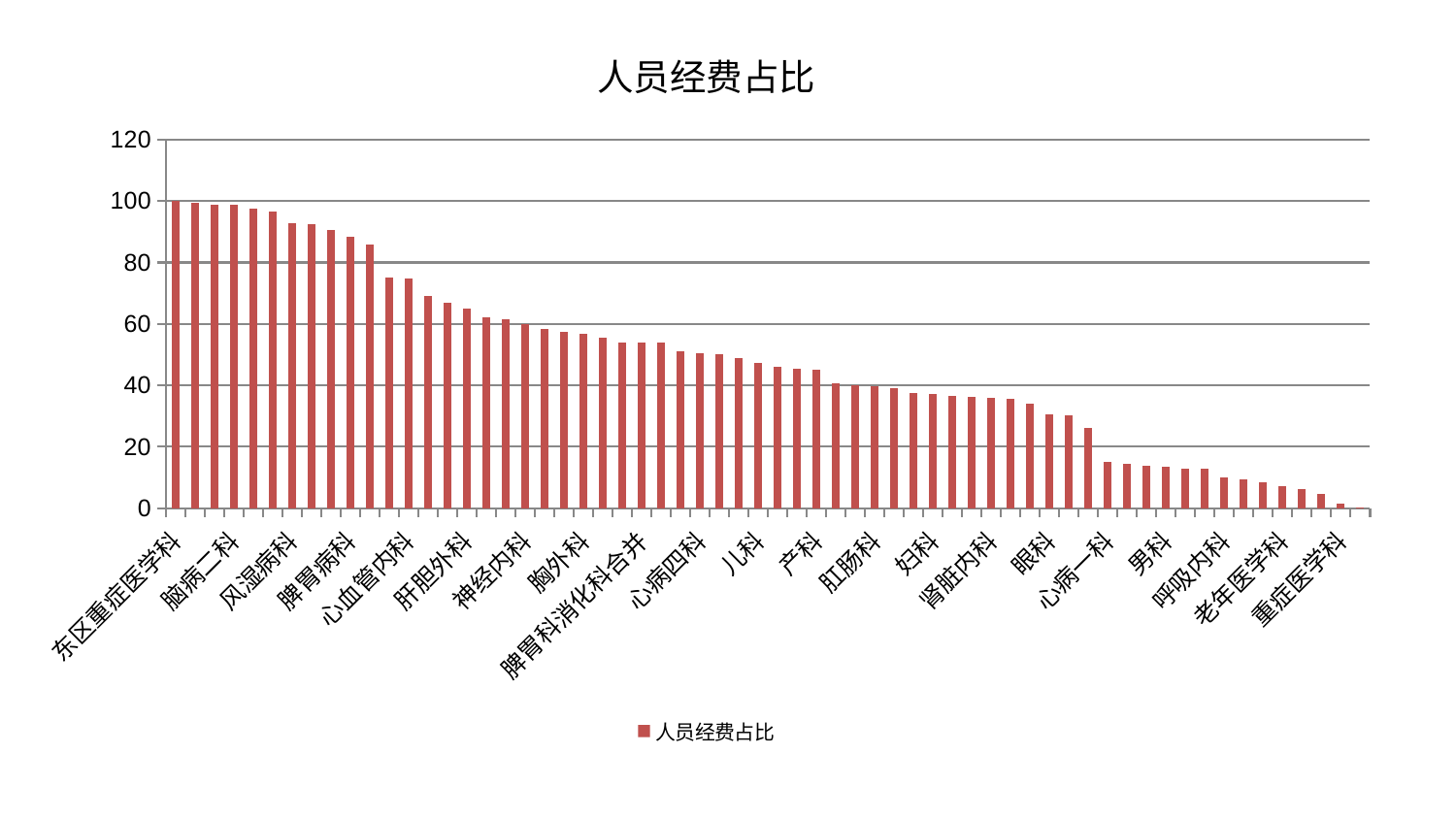

### Chart: 人员经费占比

| Category | 人员经费占比 |
|---|---|
| 东区重症医学科 | 100.0 |
| 普通外科 | 99.3199173208271 |
| 医院 | 98.82723234055597 |
| 脑病二科 | 98.78565586715618 |
| 周围血管科 | 97.60864398417185 |
| 血液科 | 96.45942465264051 |
| 风湿病科 | 92.85810169410145 |
| 小儿推拿科 | 92.52099635540496 |
| 皮肤科 | 90.47409617540094 |
| 脾胃病科 | 88.27584596643457 |
| 心病三科 | 85.92510301584977 |
| 微创骨科 | 75.03478026748614 |
| 心血管内科 | 74.64373263447203 |
| 身心医学科 | 69.26300925401189 |
| 东区肾病科 | 66.79155604698839 |
| 肝胆外科 | 65.16120455243532 |
| 乳腺甲状腺外科 | 62.13531056192368 |
| 综合内科 | 61.64324744003372 |
| 神经内科 | 60.06966052895864 |
| 脑病三科 | 58.30355373533807 |
| 妇二科 | 57.42596916375175 |
| 胸外科 | 56.83084296883073 |
| 西区重症医学科 | 55.44718037502964 |
| 推拿科 | 54.03093881981881 |
| 脾胃科消化科合并 | 53.976827961290844 |
| 内分泌科 | 53.95239639270128 |
| 关节骨科 | 51.0362761922824 |
| 心病四科 | 50.46596779525494 |
| 治未病中心 | 50.046832309309806 |
| 心病二科 | 48.91209637963795 |
| 儿科 | 47.29923843743318 |
| 运动损伤骨科 | 45.95722722879407 |
| 小儿骨科 | 45.34258561296657 |
| 产科 | 45.15715298303822 |
| 针灸科 | 40.774951789676486 |
| 肿瘤内科 | 40.07956411874657 |
| 肛肠科 | 39.634790054540645 |
| 泌尿外科 | 39.14111429405841 |
| 骨科 | 37.66303124270145 |
| 妇科 | 37.152085906923965 |
| 显微骨科 | 36.466695375548134 |
| 康复科 | 36.3385153378631 |
| 肾脏内科 | 35.952824847093545 |
| 妇科妇二科合并 | 35.63182305946497 |
| 美容皮肤科 | 34.02542736084537 |
| 眼科 | 30.61923950611953 |
| 中医经典科 | 30.228233527048815 |
| 脊柱骨科 | 26.069399068998262 |
| 心病一科 | 15.221264111037563 |
| 肝病科 | 14.426502379004454 |
| 脑病一科 | 13.98168780831035 |
| 男科 | 13.609512019911707 |
| 口腔科 | 12.952254725288777 |
| 神经外科 | 12.800928483093628 |
| 呼吸内科 | 10.018483081700102 |
| 创伤骨科 | 9.549624176266015 |
| 肾病科 | 8.487914964097516 |
| 老年医学科 | 7.292824445460893 |
| 消化内科 | 6.168855685607066 |
| 耳鼻喉科 | 4.520086372734199 |
| 重症医学科 | 1.428212029568768 |
| 中医外治中心 | 0.31950507445264625 |
225